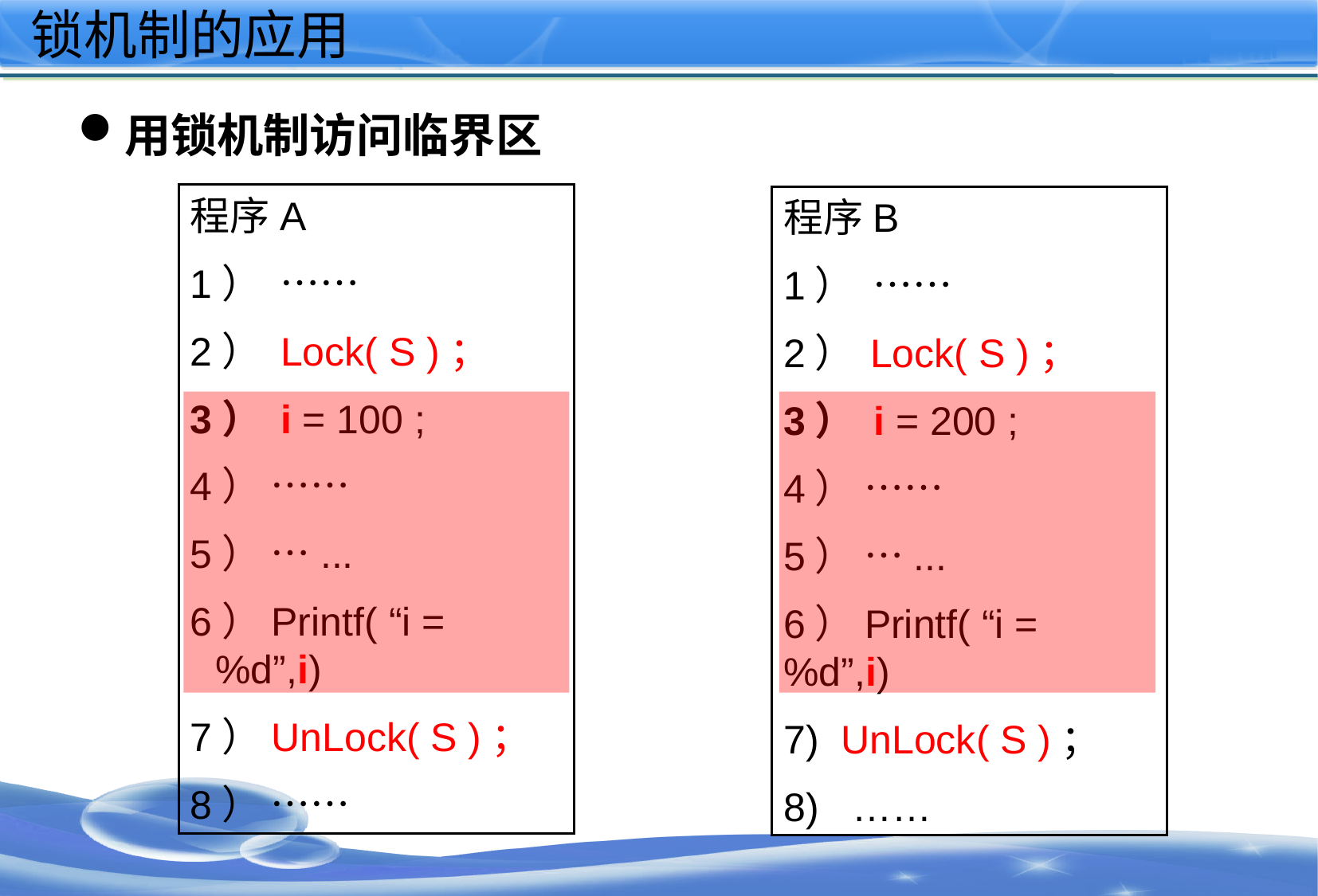

# 锁机制的应用
用锁机制访问临界区

程序A
1）  ……
2） Lock( S )；
3） i = 100 ;
4） ……
5） …...
6）Printf( “i = %d”,i)
7）UnLock( S )；
8） ……
程序B
1）  ……
2） Lock( S )；
3） i = 200 ;
4） ……
5） …...
6）Printf( “i = %d”,i)
7)  UnLock( S )；
8)   ……